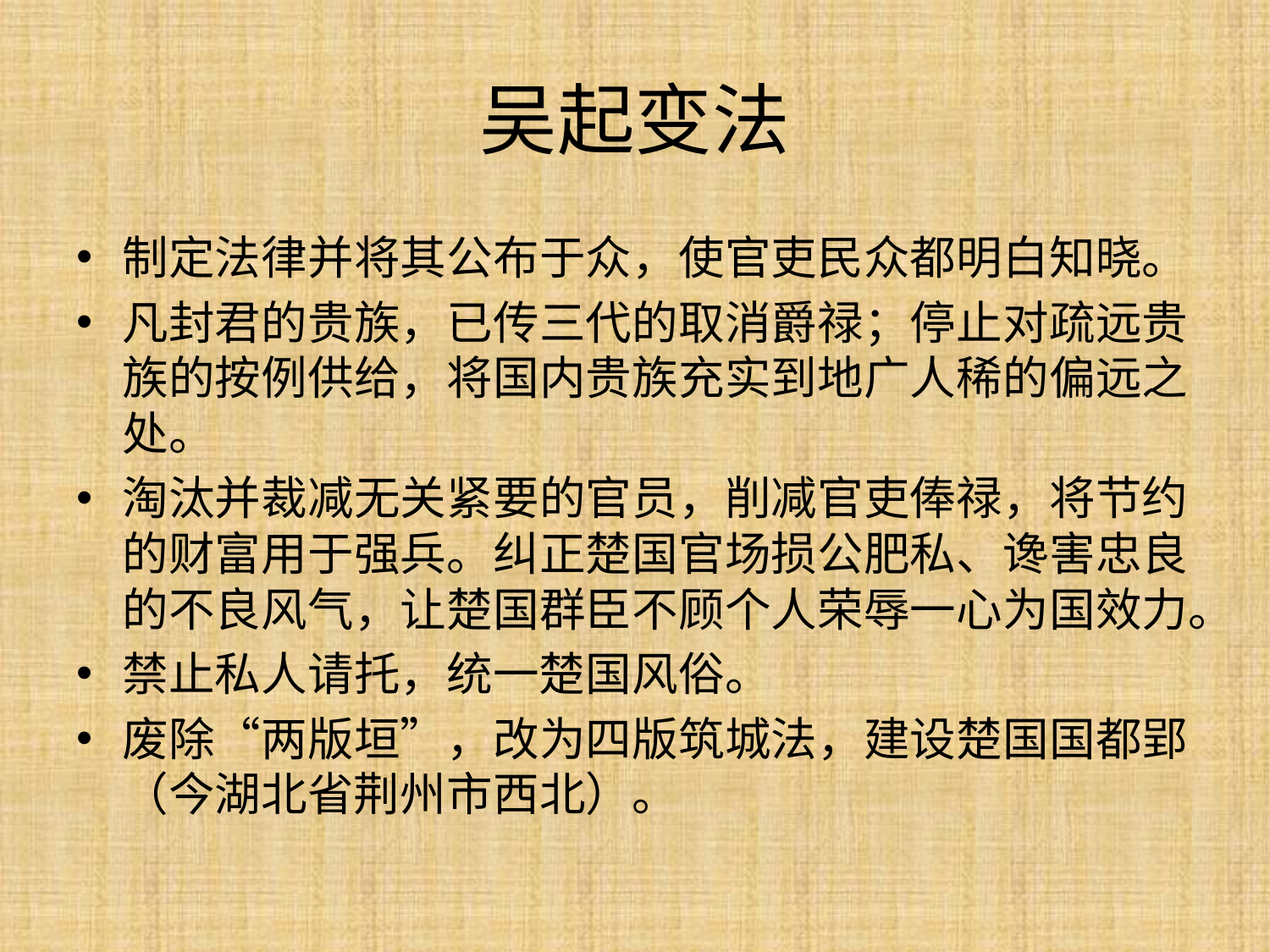

# 吴起变法
制定法律并将其公布于众，使官吏民众都明白知晓。
凡封君的贵族，已传三代的取消爵禄；停止对疏远贵族的按例供给，将国内贵族充实到地广人稀的偏远之处。
淘汰并裁减无关紧要的官员，削减官吏俸禄，将节约的财富用于强兵。纠正楚国官场损公肥私、谗害忠良的不良风气，让楚国群臣不顾个人荣辱一心为国效力。
禁止私人请托，统一楚国风俗。
废除“两版垣”，改为四版筑城法，建设楚国国都郢（今湖北省荆州市西北）。